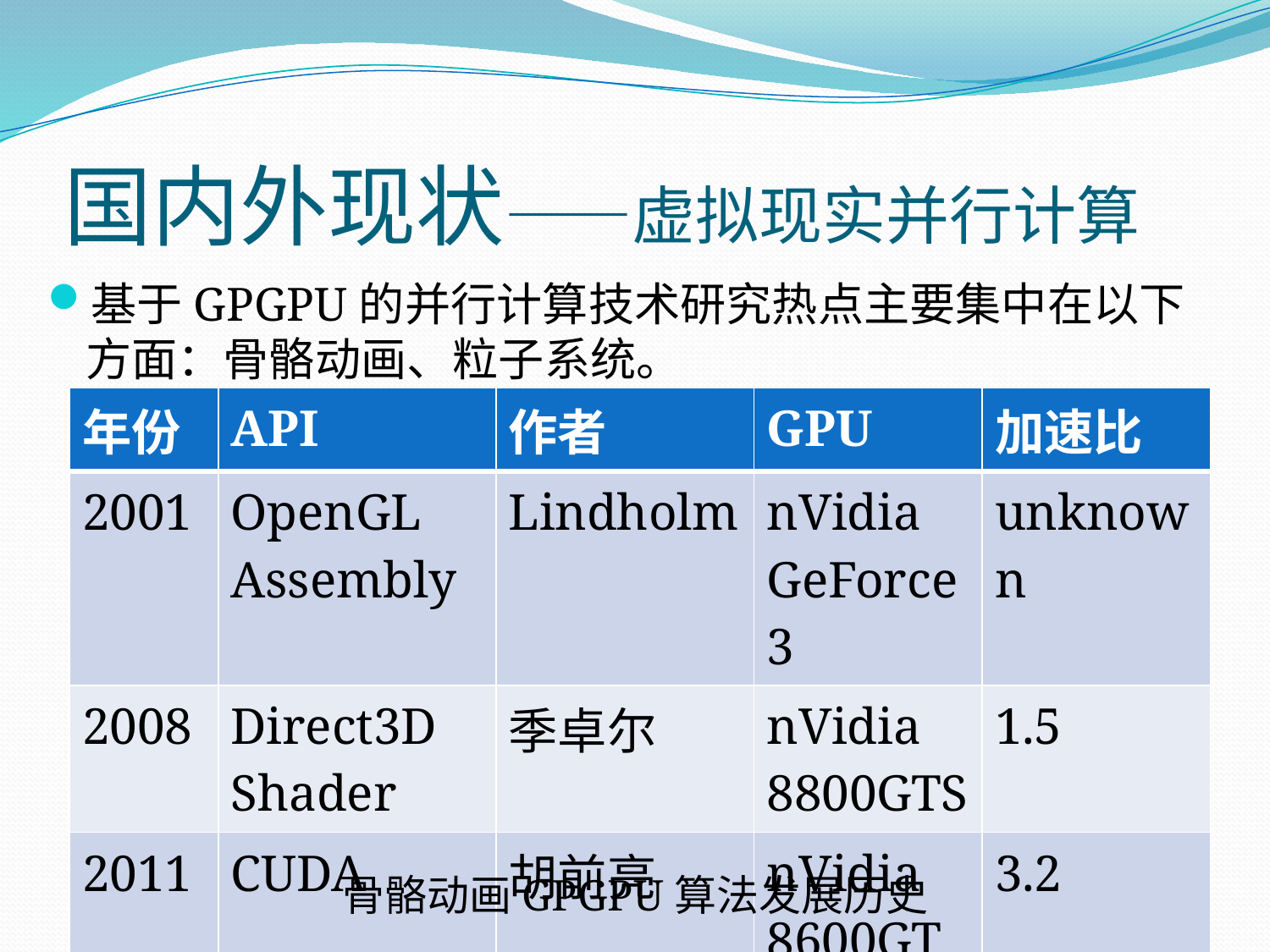

# 国内外现状——虚拟现实并行计算
基于GPGPU的并行计算技术研究热点主要集中在以下方面：骨骼动画、粒子系统。
| 年份 | API | 作者 | GPU | 加速比 |
| --- | --- | --- | --- | --- |
| 2001 | OpenGL Assembly | Lindholm | nVidia GeForce3 | unknown |
| 2008 | Direct3D Shader | 季卓尔 | nVidia 8800GTS | 1.5 |
| 2011 | CUDA | 胡前亮 | nVidia 8600GT | 3.2 |
骨骼动画GPGPU算法发展历史